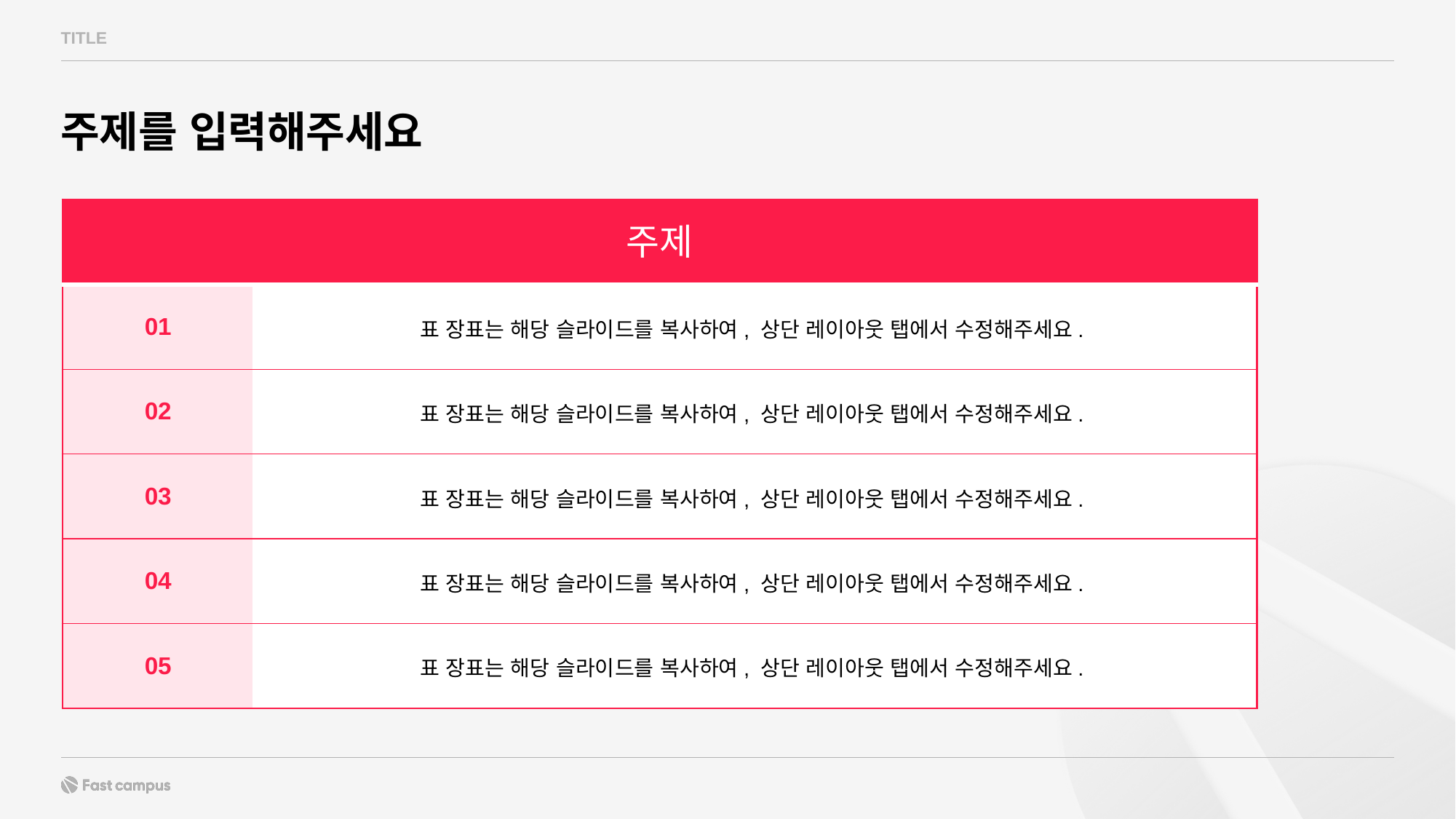

TITLE
주제를 입력해주세요
| 주제 |  |
| --- | --- |
| 01 | 표 장표는 해당 슬라이드를 복사하여, 상단 레이아웃 탭에서 수정해주세요. |
| 02 | 표 장표는 해당 슬라이드를 복사하여, 상단 레이아웃 탭에서 수정해주세요. |
| 03 | 표 장표는 해당 슬라이드를 복사하여, 상단 레이아웃 탭에서 수정해주세요. |
| 04 | 표 장표는 해당 슬라이드를 복사하여, 상단 레이아웃 탭에서 수정해주세요. |
| 05 | 표 장표는 해당 슬라이드를 복사하여, 상단 레이아웃 탭에서 수정해주세요. |